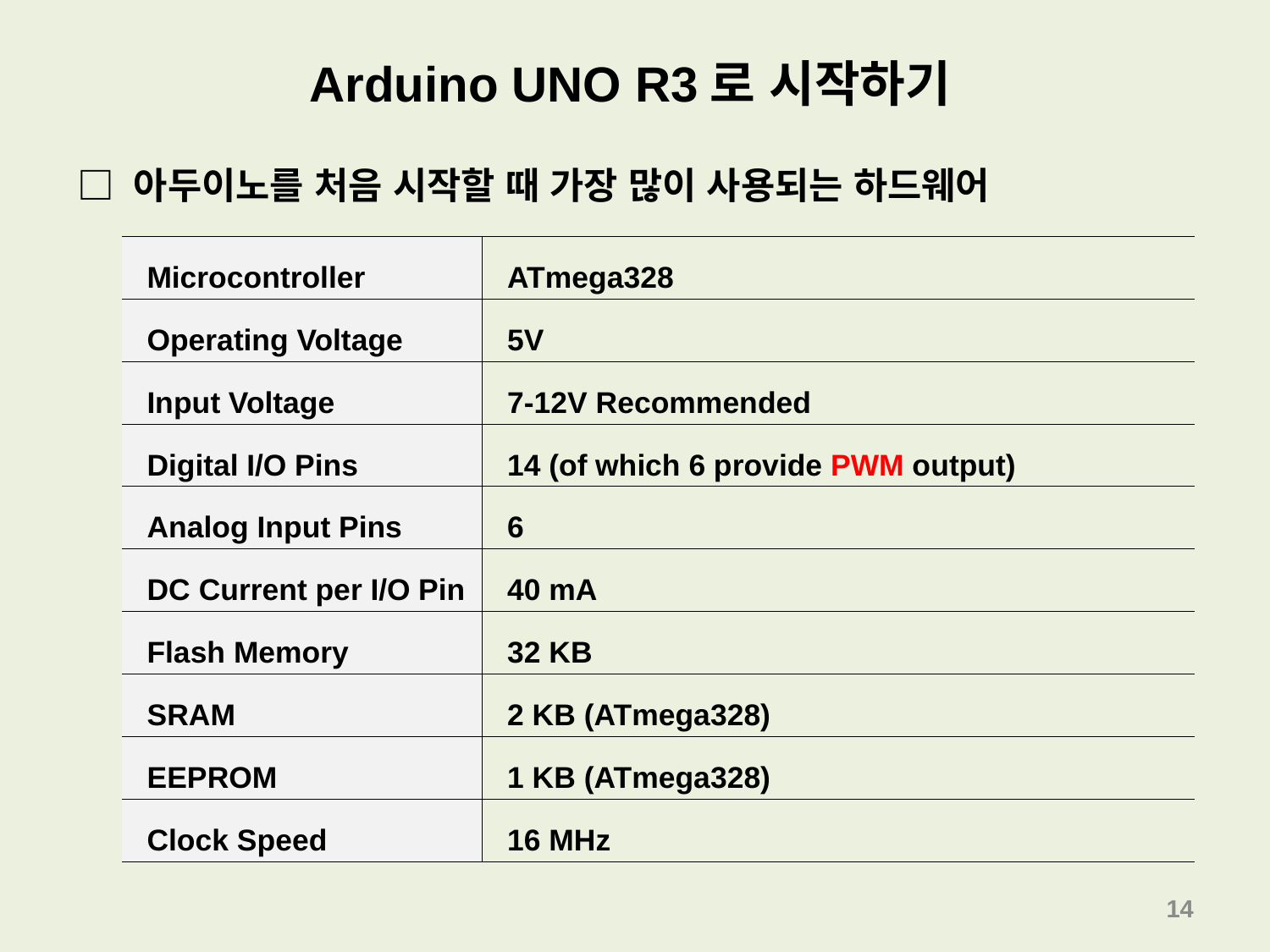

Arduino UNO R3로 시작하기
□ 아두이노를 처음 시작할 때 가장 많이 사용되는 하드웨어
| Microcontroller | ATmega328 |
| --- | --- |
| Operating Voltage | 5V |
| Input Voltage | 7-12V Recommended |
| Digital I/O Pins | 14 (of which 6 provide PWM output) |
| Analog Input Pins | 6 |
| DC Current per I/O Pin | 40 mA |
| Flash Memory | 32 KB |
| SRAM | 2 KB (ATmega328) |
| EEPROM | 1 KB (ATmega328) |
| Clock Speed | 16 MHz |

14